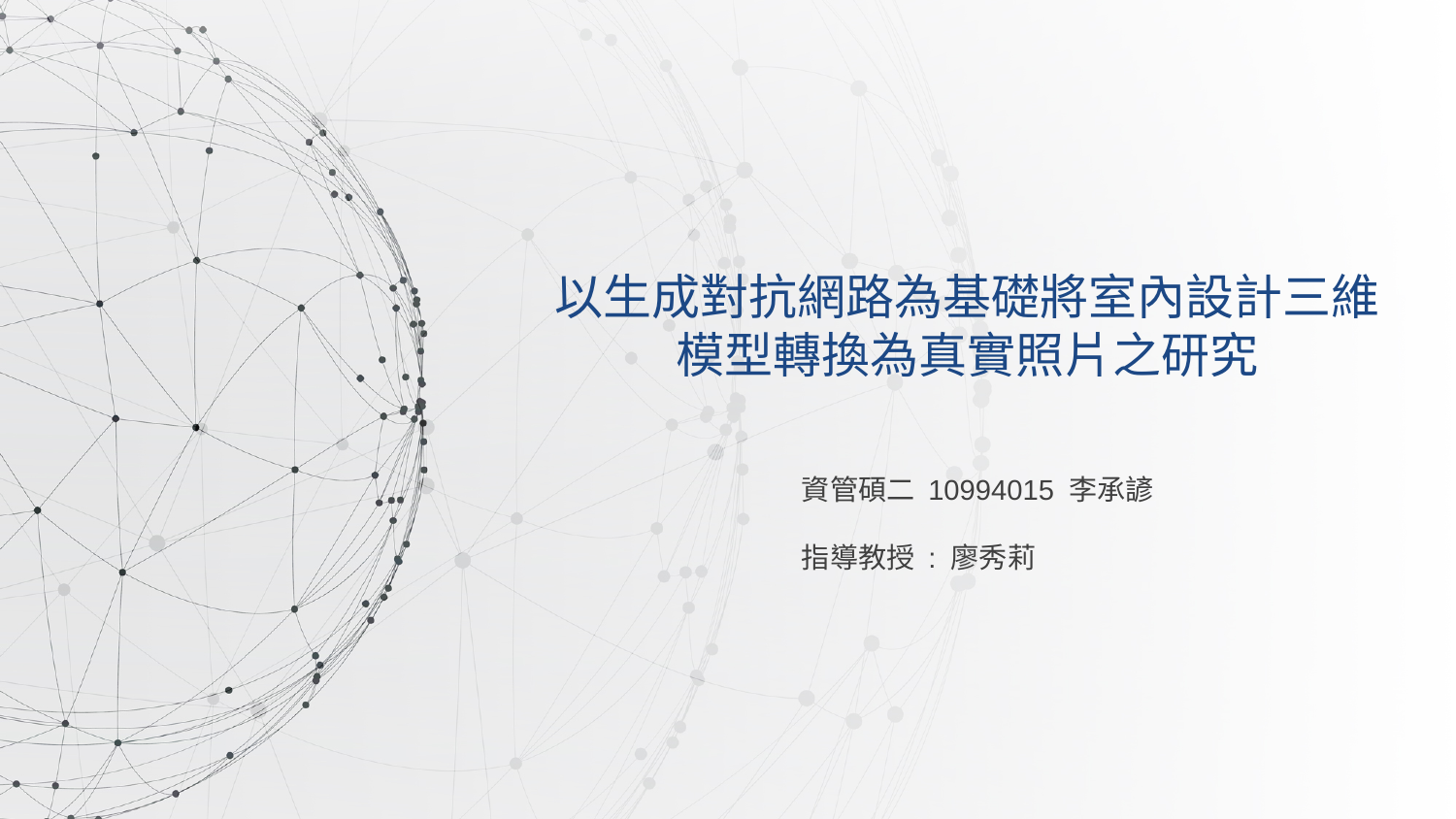

以生成對抗網路為基礎將室內設計三維模型轉換為真實照片之研究
資管碩二 10994015 李承諺

指導教授 : 廖秀莉